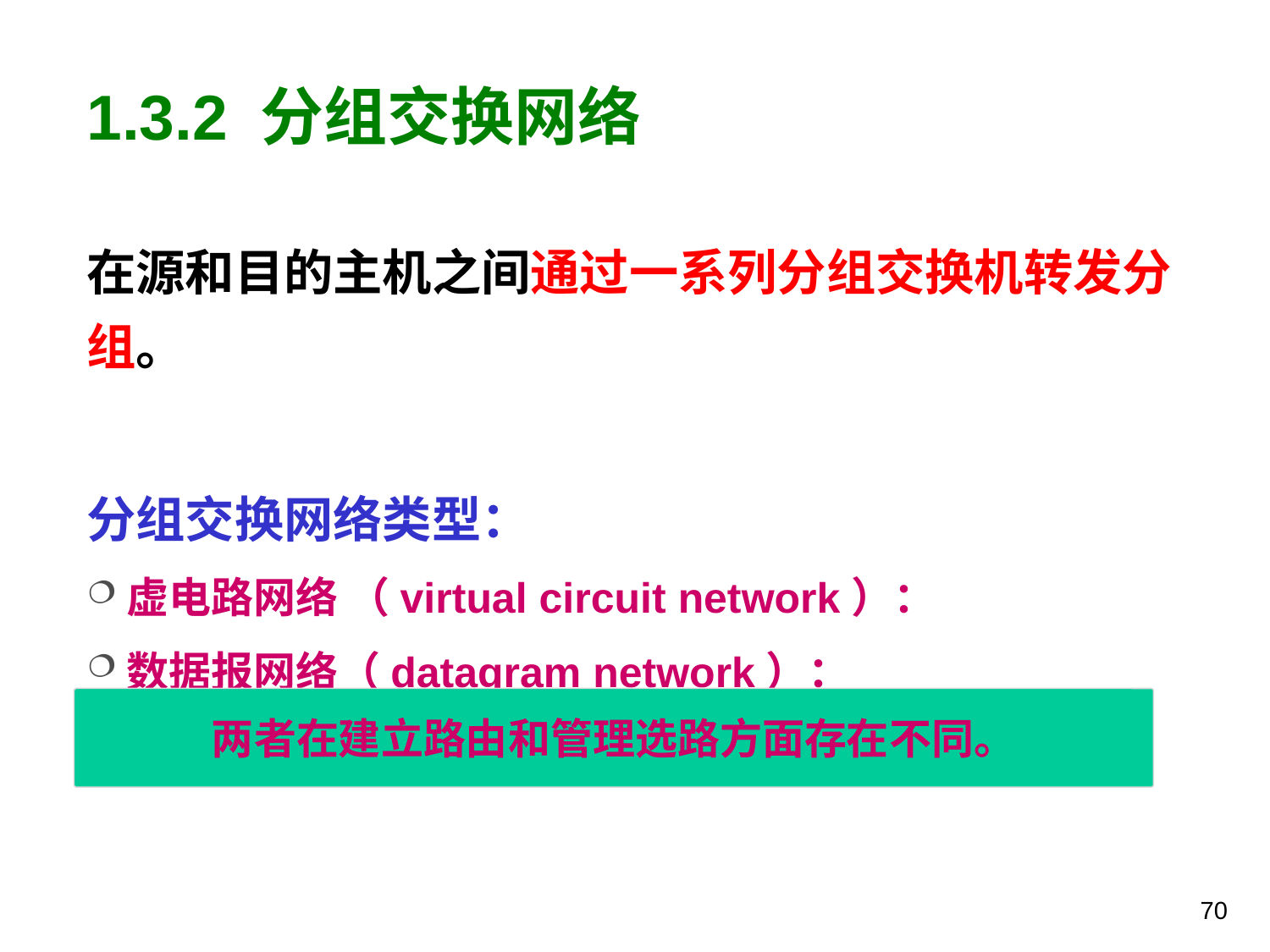

# 1.3.2 分组交换网络
在源和目的主机之间通过一系列分组交换机转发分组。

分组交换网络类型：
虚电路网络 （virtual circuit network）：
数据报网络（datagram network）：
两者在建立路由和管理选路方面存在不同。
70